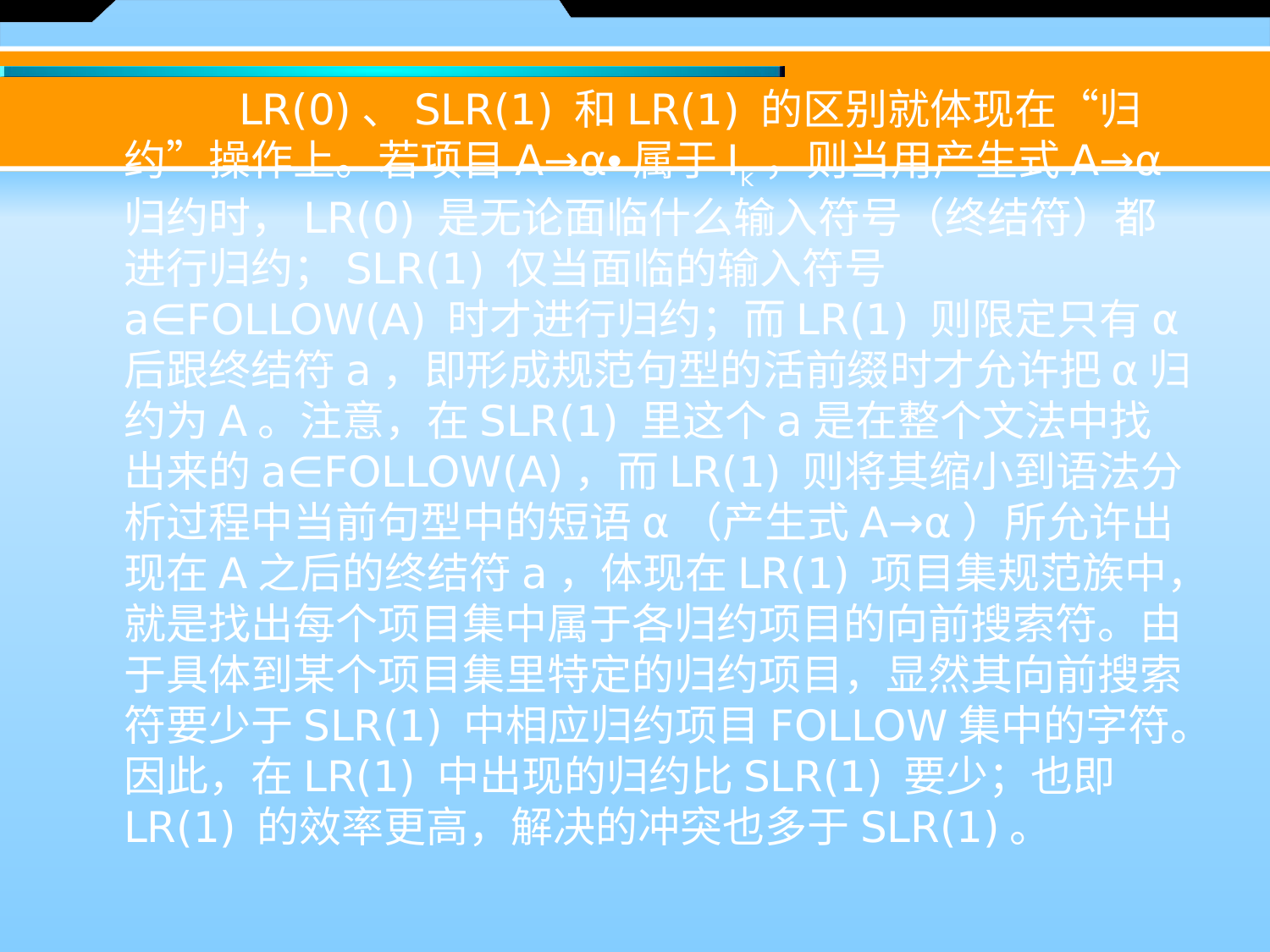

LR(0)、SLR(1) 和LR(1) 的区别就体现在“归约”操作上。若项目A→α•属于Ik，则当用产生式A→α归约时，LR(0) 是无论面临什么输入符号（终结符）都进行归约；SLR(1) 仅当面临的输入符号a∈FOLLOW(A) 时才进行归约；而LR(1) 则限定只有α后跟终结符a，即形成规范句型的活前缀时才允许把α归约为A。注意，在SLR(1) 里这个a是在整个文法中找出来的a∈FOLLOW(A)，而LR(1) 则将其缩小到语法分析过程中当前句型中的短语α（产生式A→α）所允许出现在A之后的终结符a，体现在LR(1) 项目集规范族中，就是找出每个项目集中属于各归约项目的向前搜索符。由于具体到某个项目集里特定的归约项目，显然其向前搜索符要少于SLR(1) 中相应归约项目FOLLOW集中的字符。因此，在LR(1) 中出现的归约比SLR(1) 要少；也即LR(1) 的效率更高，解决的冲突也多于SLR(1)。